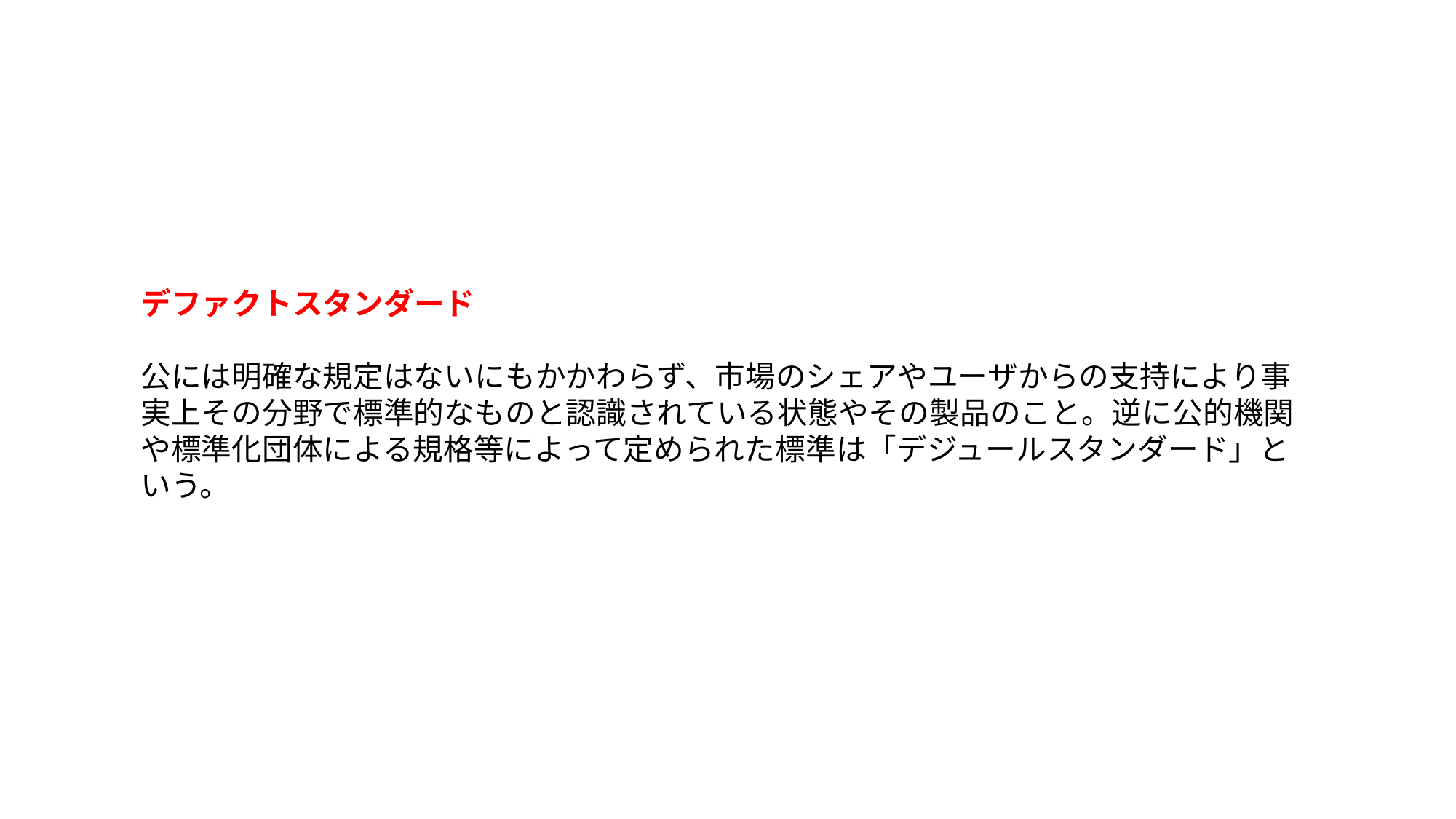

デファクトスタンダード

公には明確な規定はないにもかかわらず、市場のシェアやユーザからの支持により事実上その分野で標準的なものと認識されている状態やその製品のこと。逆に公的機関や標準化団体による規格等によって定められた標準は「デジュールスタンダード」という。